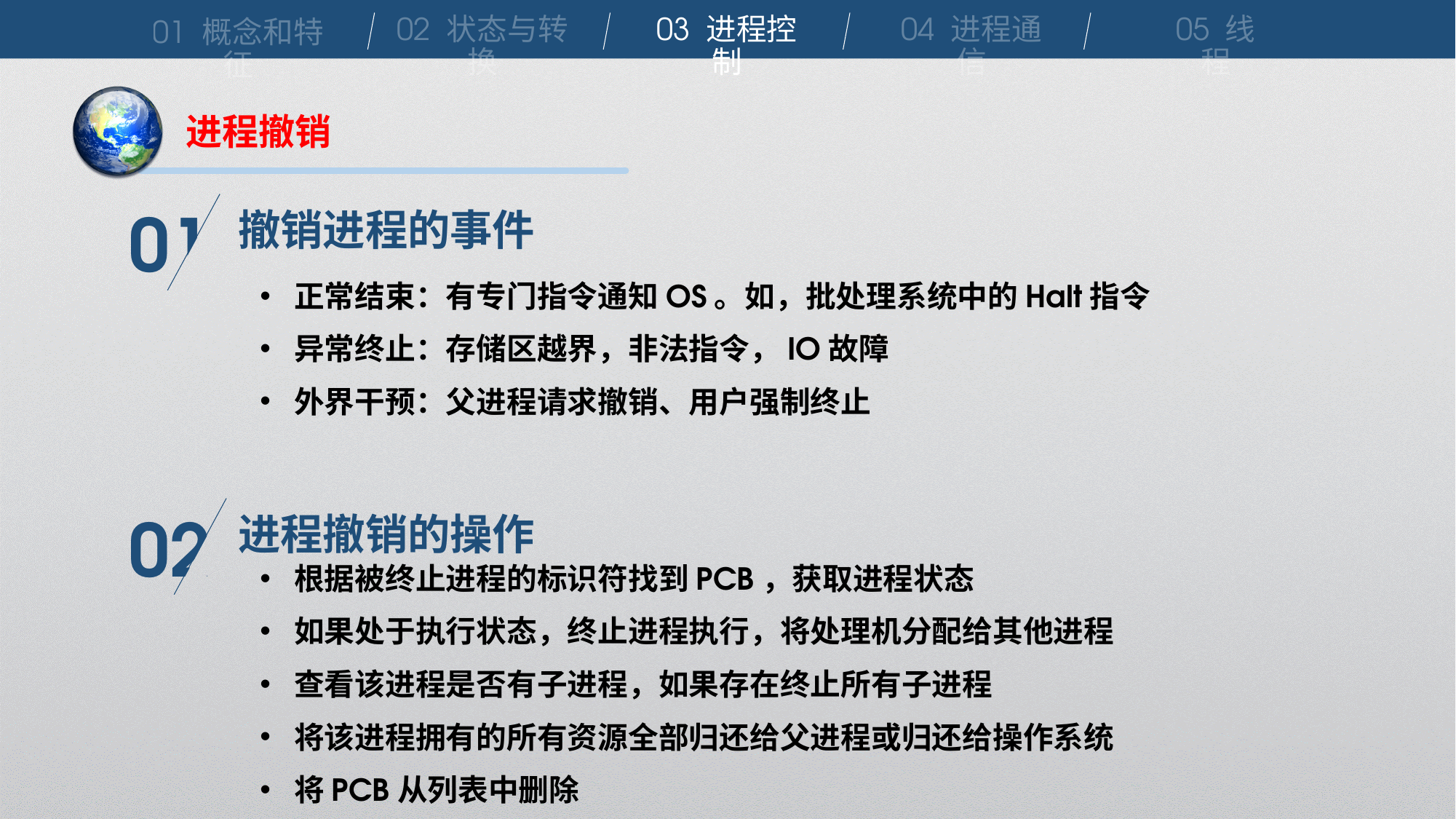

02 状态与转换
03 进程控制
04 进程通信
05 线程
01 概念和特征
进程撤销
撤销进程的事件

01
正常结束：有专门指令通知OS。如，批处理系统中的Halt指令
异常终止：存储区越界，非法指令，IO故障
外界干预：父进程请求撤销、用户强制终止
进程撤销的操作

02
根据被终止进程的标识符找到PCB，获取进程状态
如果处于执行状态，终止进程执行，将处理机分配给其他进程
查看该进程是否有子进程，如果存在终止所有子进程
将该进程拥有的所有资源全部归还给父进程或归还给操作系统
将PCB从列表中删除